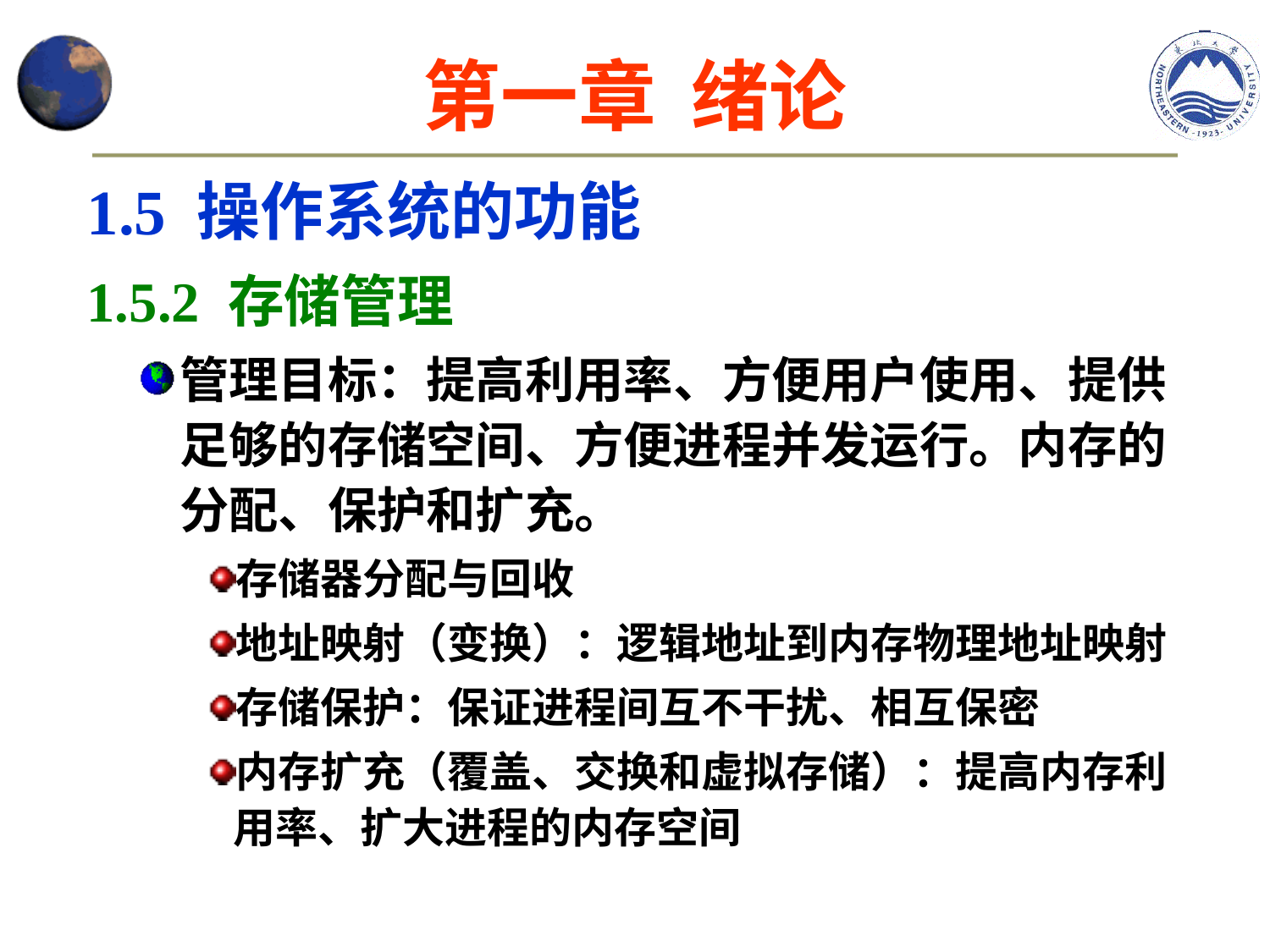

# 第一章  绪论
1.5 操作系统的功能
1.5.2 存储管理
管理目标：提高利用率、方便用户使用、提供足够的存储空间、方便进程并发运行。内存的分配、保护和扩充。
存储器分配与回收
地址映射（变换）：逻辑地址到内存物理地址映射
存储保护：保证进程间互不干扰、相互保密
内存扩充（覆盖、交换和虚拟存储）：提高内存利用率、扩大进程的内存空间